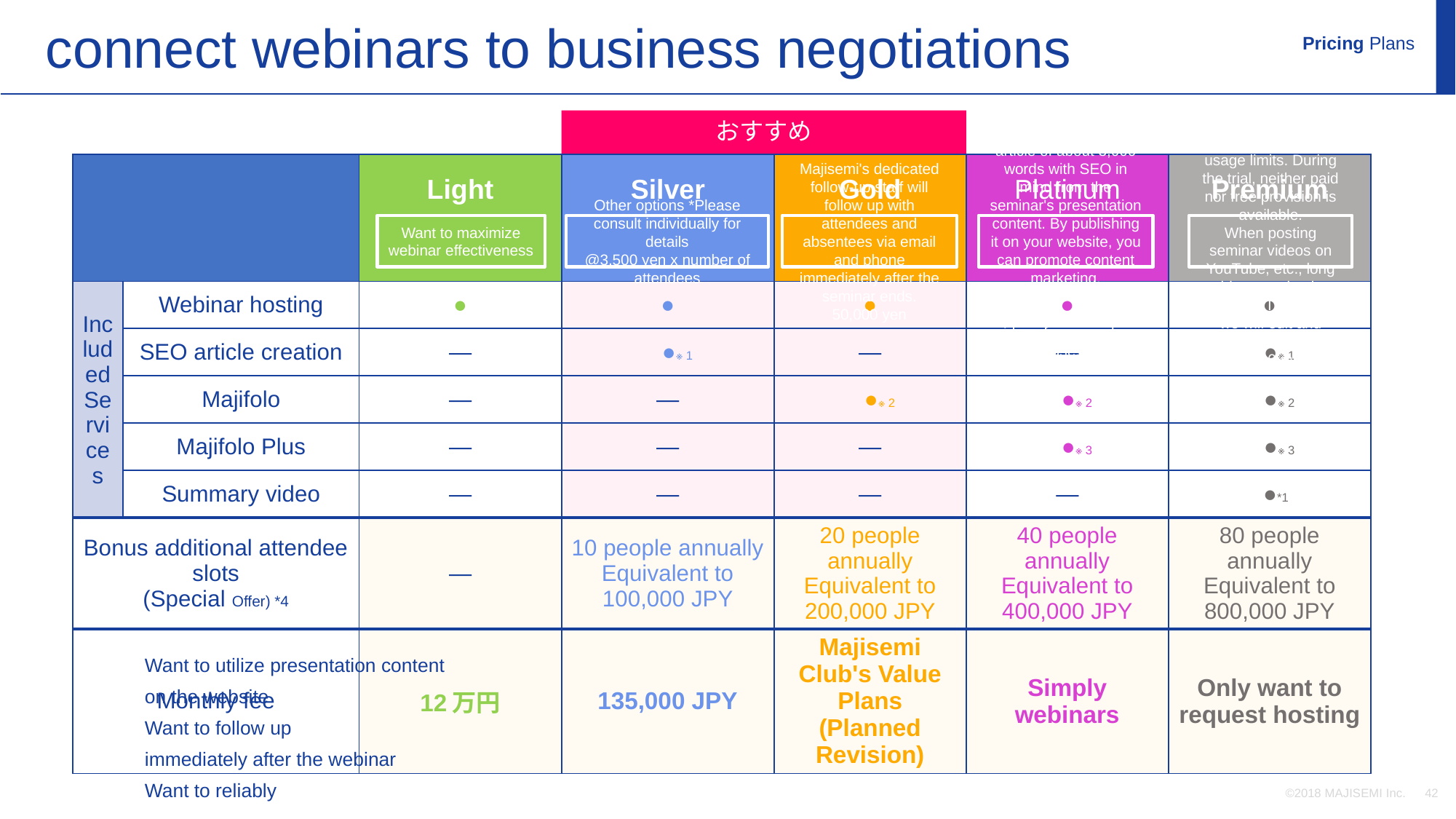

connect webinars to business negotiations
Pricing Plans
おすすめ
|  |  | Light | Silver | Gold | Platinum | Premium |
| --- | --- | --- | --- | --- | --- | --- |
| Included Services | Webinar hosting | ● | ● | ● | ● | ● |
|  | SEO article creation | ― | ●※1 | ― | ― | ●※1 |
|  | Majifolo | ― | ― | ●※2 | ●※2 | ●※2 |
|  | Majifolo Plus | ― | ― | ― | ●※3 | ●※3 |
|  | Summary video | ― | ― | ― | ― | ●\*1 |
| Bonus additional attendee slots (Special Offer) \*4 |  | ― | 10 people annually Equivalent to 100,000 JPY | 20 people annually Equivalent to 200,000 JPY | 40 people annually Equivalent to 400,000 JPY | 80 people annually Equivalent to 800,000 JPY |
| Monthly fee |  | 12万円 | 135,000 JPY | Majisemi Club's Value Plans (Planned Revision) | Simply webinars | Only want to request hosting |
Want to maximize
webinar effectiveness
Other options *Please consult individually for details
@3,500 yen x number of attendees
Majisemi's dedicated follow-up staff will follow up with attendees and absentees via email and phone immediately after the seminar ends.
50,000 yen
We will create an article of about 3,000 words with SEO in mind from the seminar's presentation content. By publishing it on your website, you can promote content marketing.
This is an option to provide seminar videos for secondary use.
*Provided free of charge within certain usage limits. During the trial, neither paid nor free provision is available.
When posting seminar videos on YouTube, etc., long videos tend to be disliked. Therefore, we will edit and provide them in about 5-10 minutes.
Want to utilize presentation content
on the website
Want to follow up
immediately after the webinar
Want to reliably
©2018 MAJISEMI Inc.
42